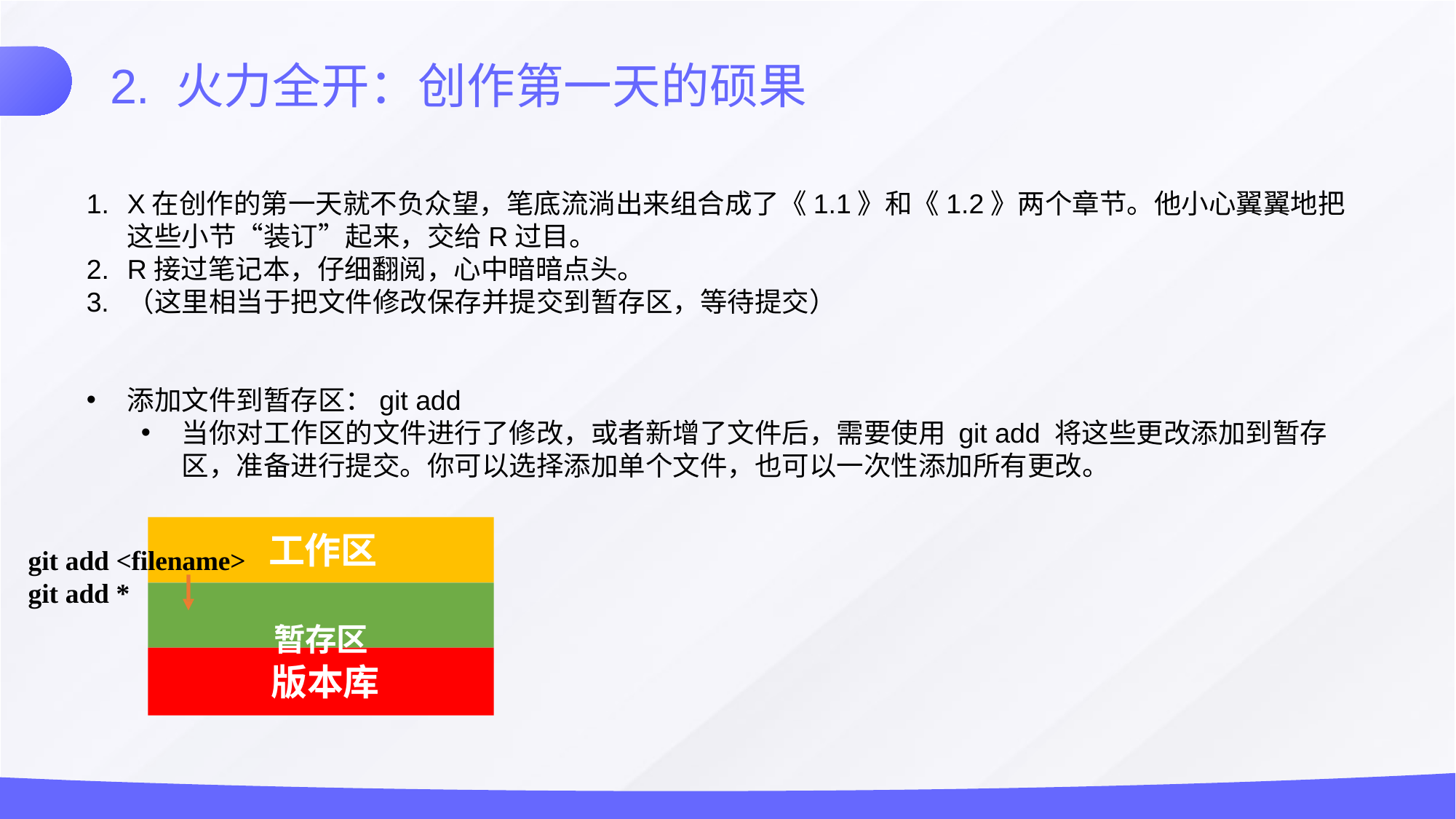

2. 火力全开：创作第一天的硕果
X在创作的第一天就不负众望，笔底流淌出来组合成了《1.1》和《1.2》两个章节。他小心翼翼地把这些小节“装订”起来，交给R过目。
R接过笔记本，仔细翻阅，心中暗暗点头。
（这里相当于把文件修改保存并提交到暂存区，等待提交）

添加文件到暂存区：git add
当你对工作区的文件进行了修改，或者新增了文件后，需要使用 git add 将这些更改添加到暂存区，准备进行提交。你可以选择添加单个文件，也可以一次性添加所有更改。

工作区
暂存区
版本库
git add <filename>
git add *